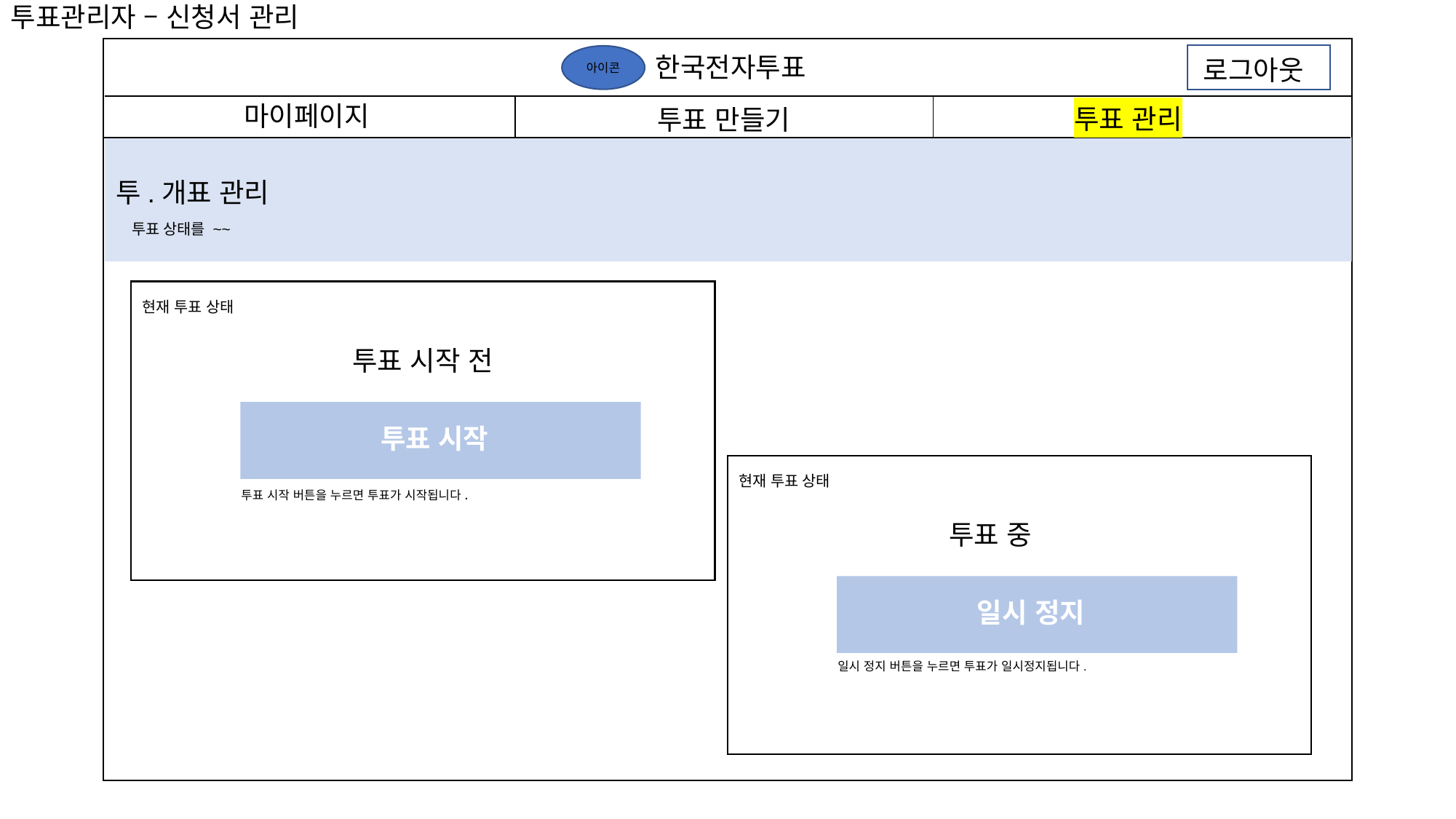

투표관리자 – 신청서 관리

한국전자투표

아이콘
로그아웃
마이페이지
투표 관리
투표 만들기

투.개표 관리
투표 상태를 ~~

현재 투표 상태
투표 시작 전

투표 시작

현재 투표 상태
투표 시작 버튼을 누르면 투표가 시작됩니다.
투표 중

일시 정지
일시 정지 버튼을 누르면 투표가 일시정지됩니다.